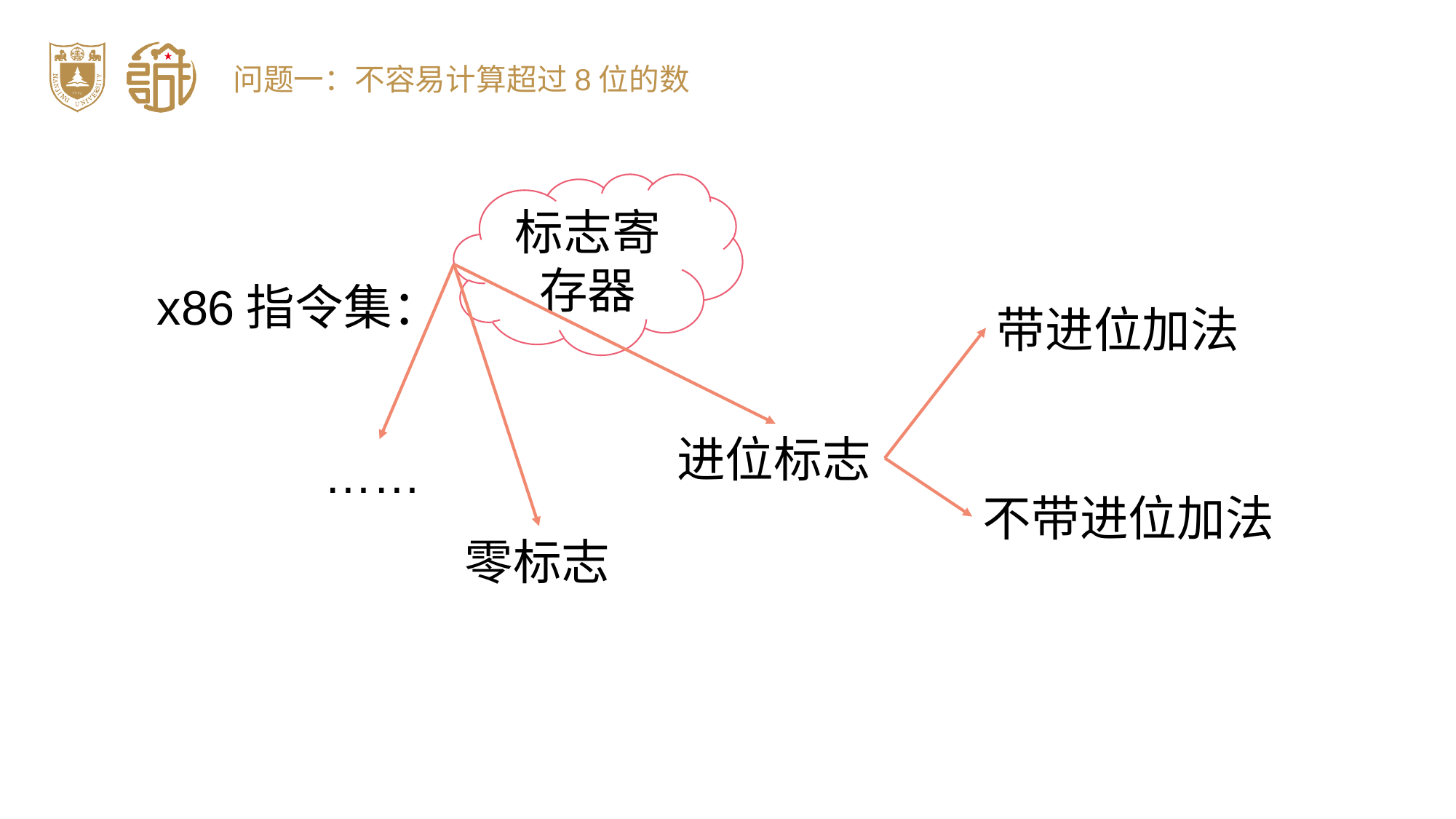

问题一：不容易计算超过8位的数
标志寄存器
x86指令集：
带进位加法
进位标志
……
不带进位加法
零标志